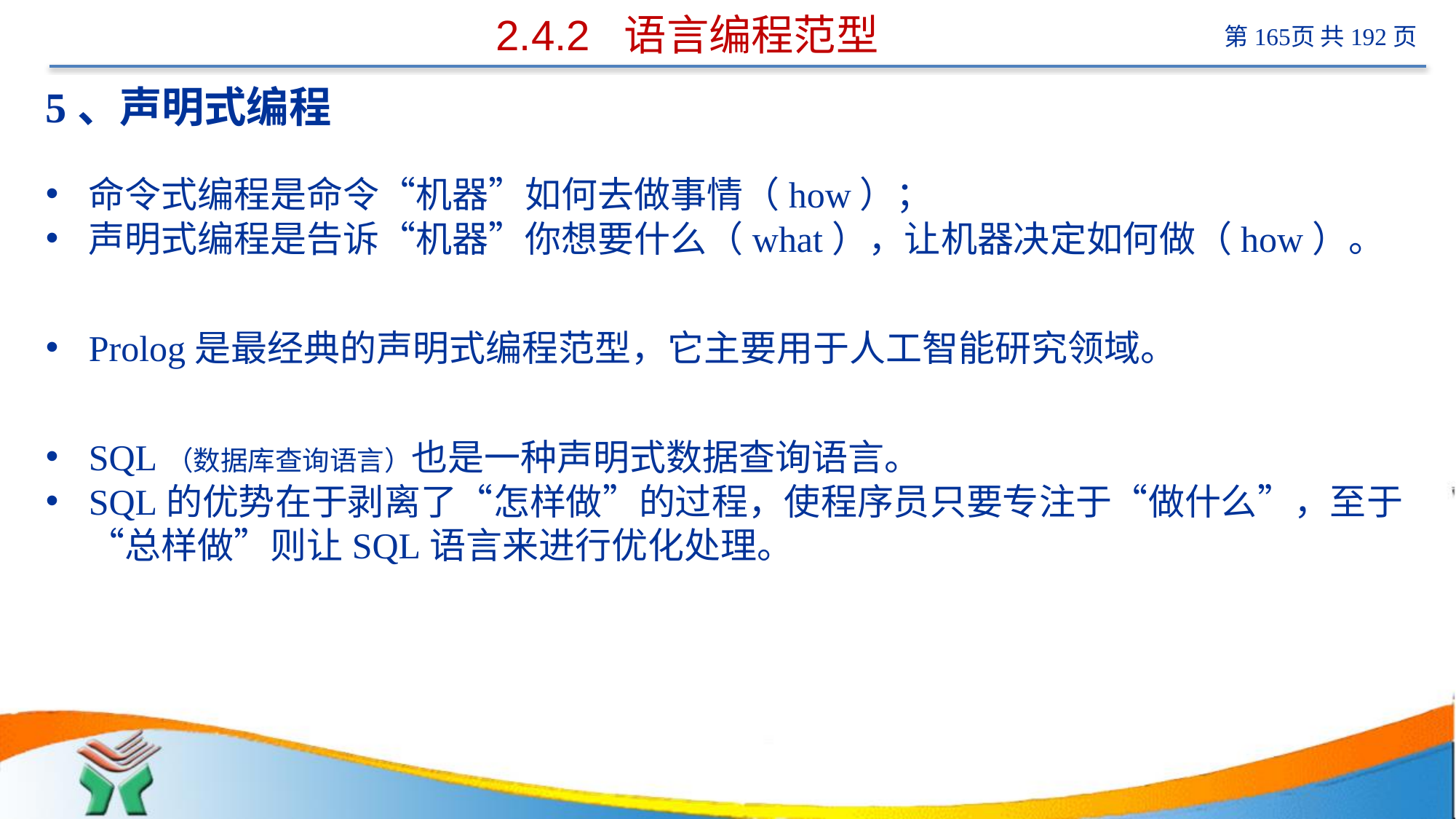

# 2.4.2  语言编程范型
5、声明式编程

命令式编程是命令“机器”如何去做事情（how）；
声明式编程是告诉“机器”你想要什么（what），让机器决定如何做（how）。

Prolog是最经典的声明式编程范型，它主要用于人工智能研究领域。

SQL（数据库查询语言）也是一种声明式数据查询语言。
SQL的优势在于剥离了“怎样做”的过程，使程序员只要专注于“做什么”，至于“总样做”则让SQL语言来进行优化处理。